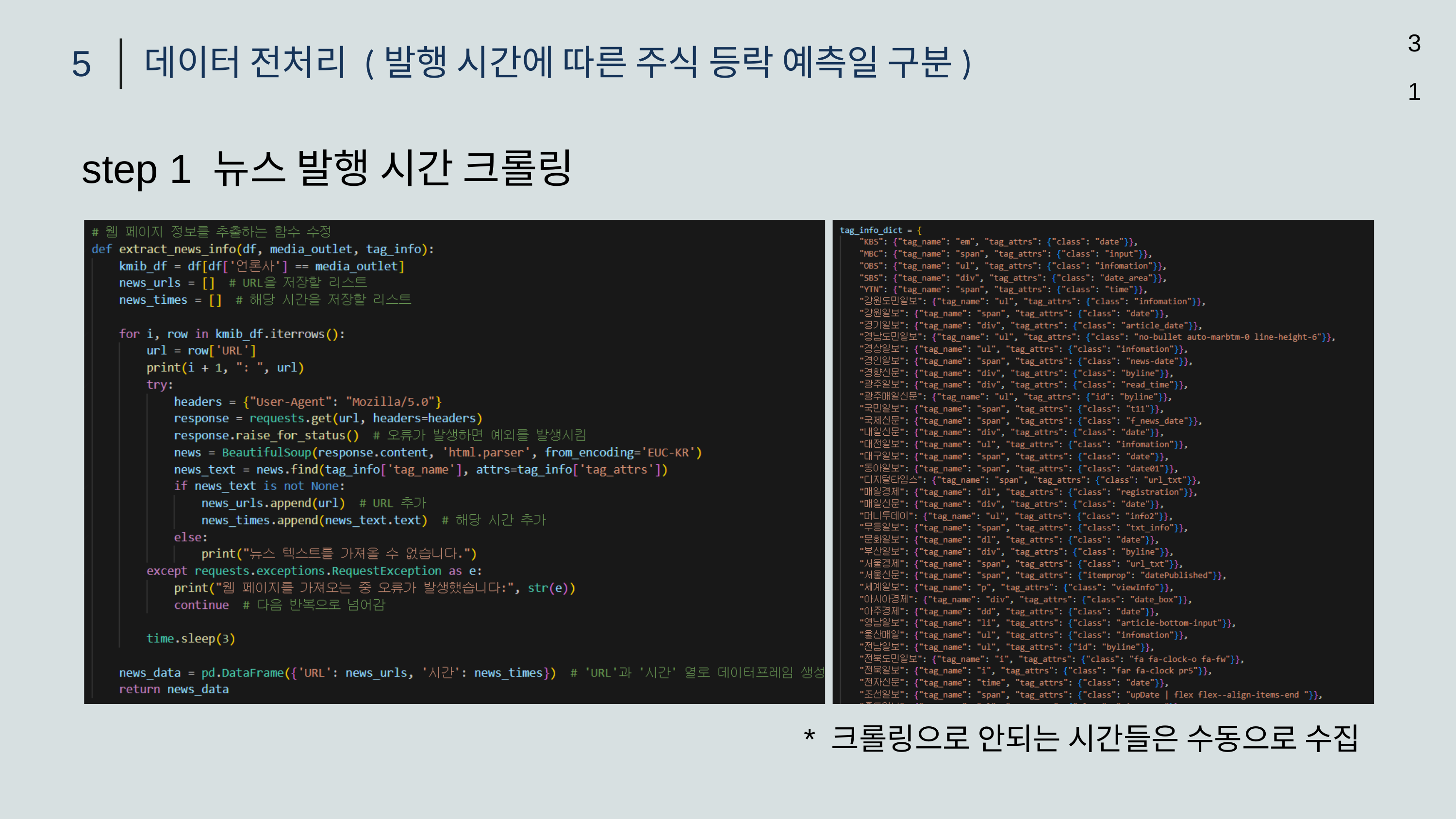

31
데이터 전처리 (발행 시간에 따른 주식 등락 예측일 구분)
5

step 1 뉴스 발행 시간 크롤링

* 크롤링으로 안되는 시간들은 수동으로 수집